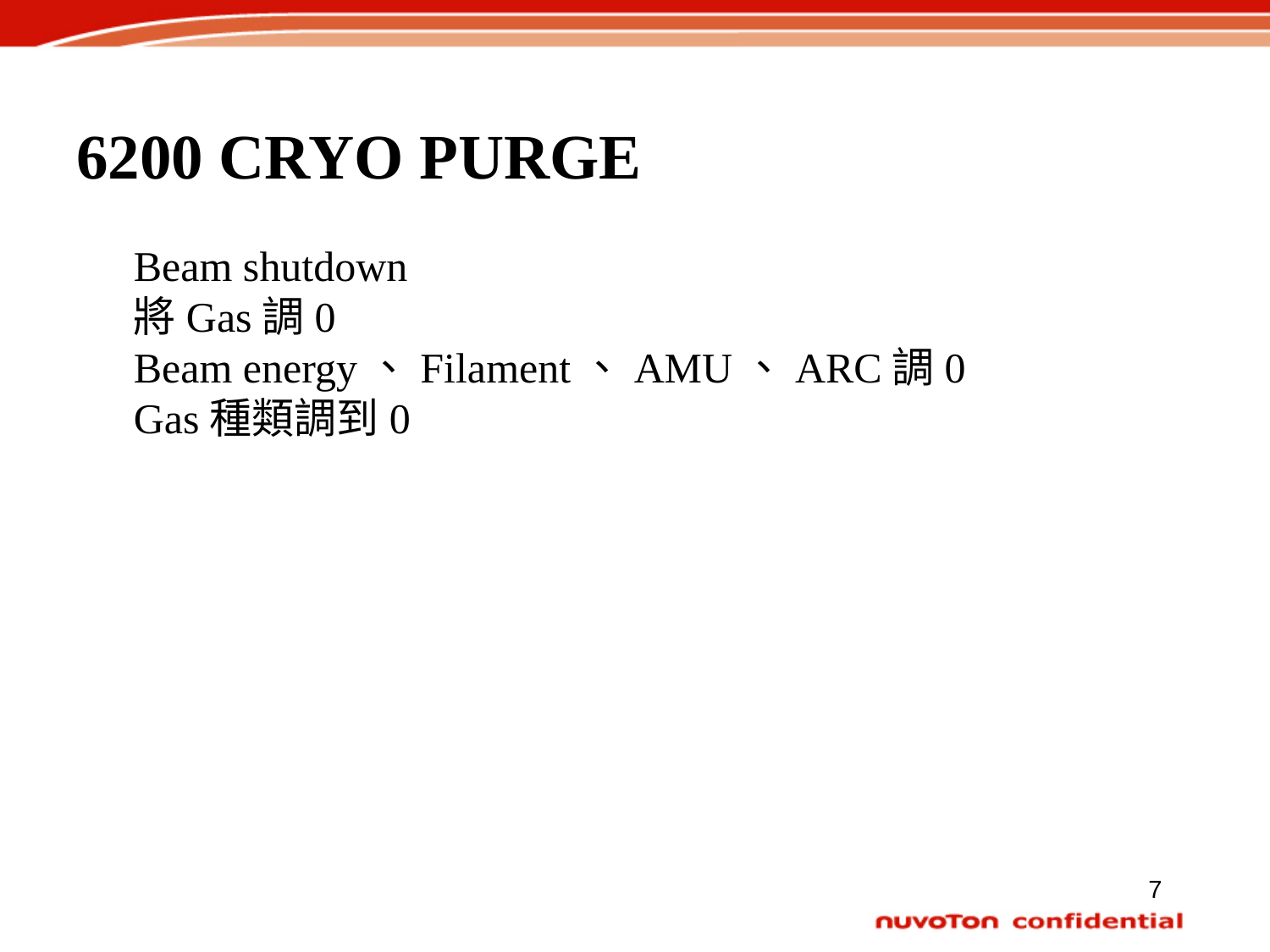

6200 CRYO PURGE
Beam shutdown
將Gas調0
Beam energy、Filament、AMU、ARC調0
Gas種類調到0

7